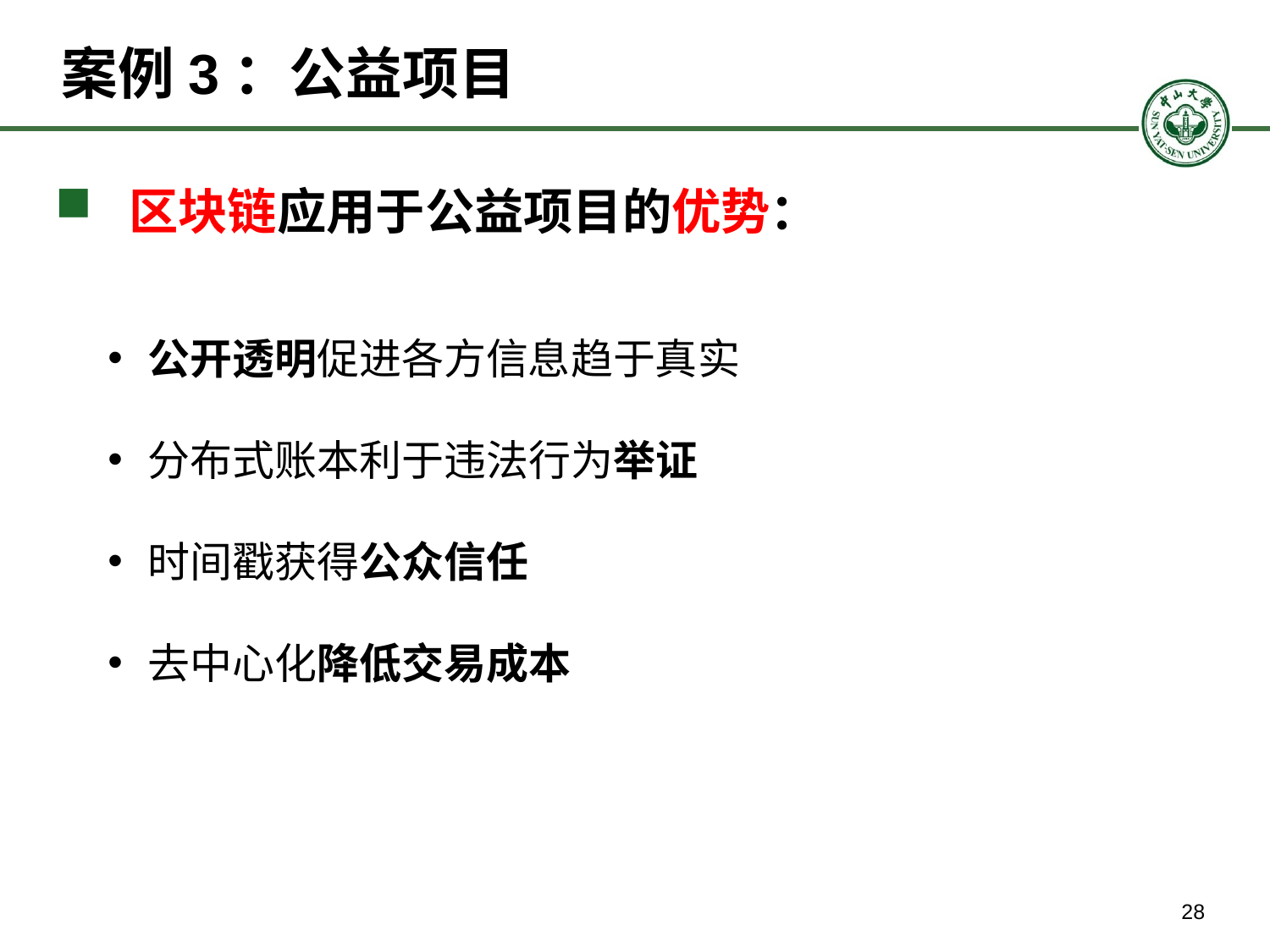

# 案例3：公益项目
  区块链应用于公益项目的优势：
公开透明促进各方信息趋于真实
分布式账本利于违法行为举证
时间戳获得公众信任
去中心化降低交易成本